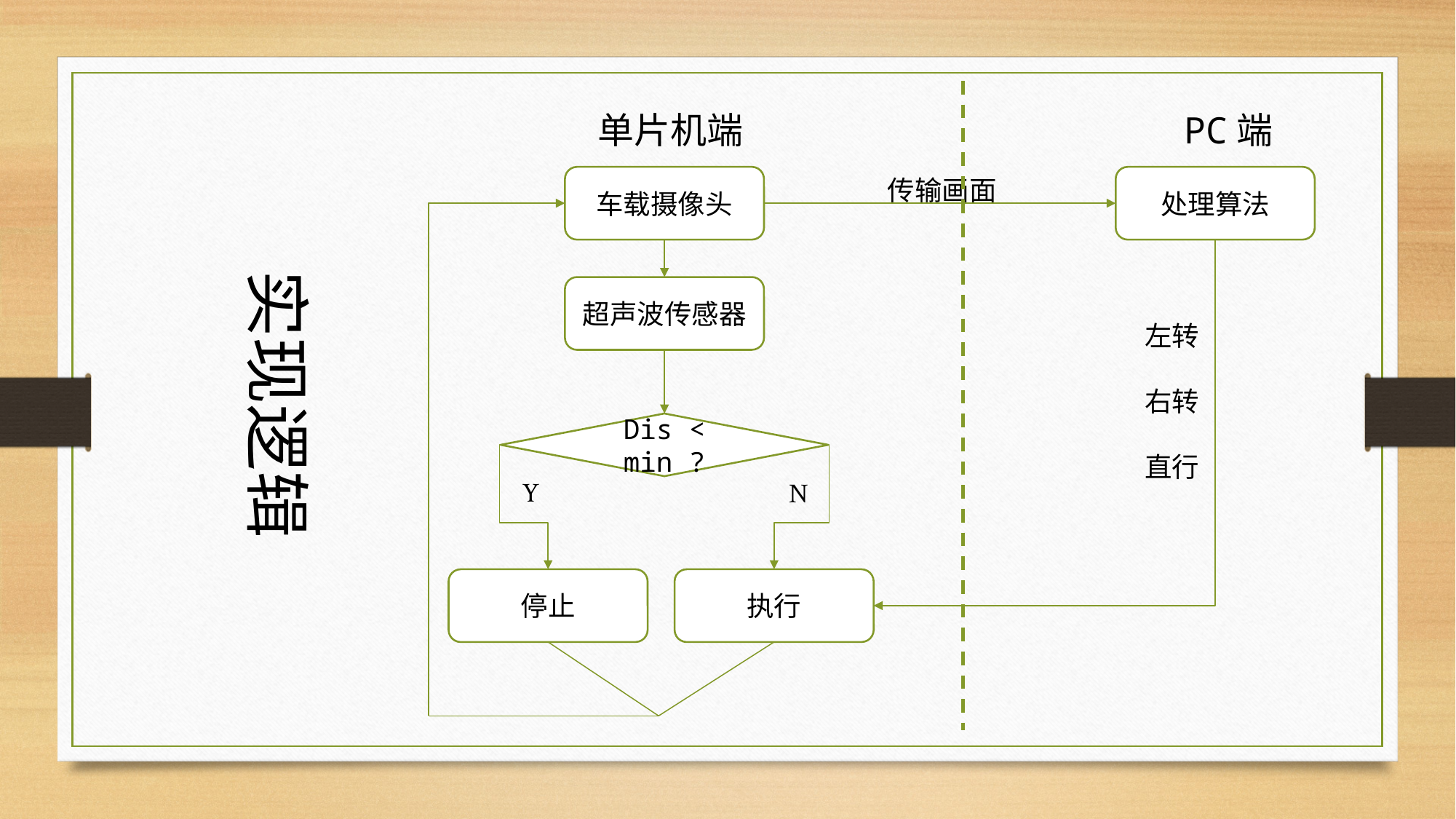

单片机端
PC端
车载摄像头
处理算法
传输画面
实现逻辑
超声波传感器
左转

右转

直行
Dis < min ?
Y
N
停止
执行